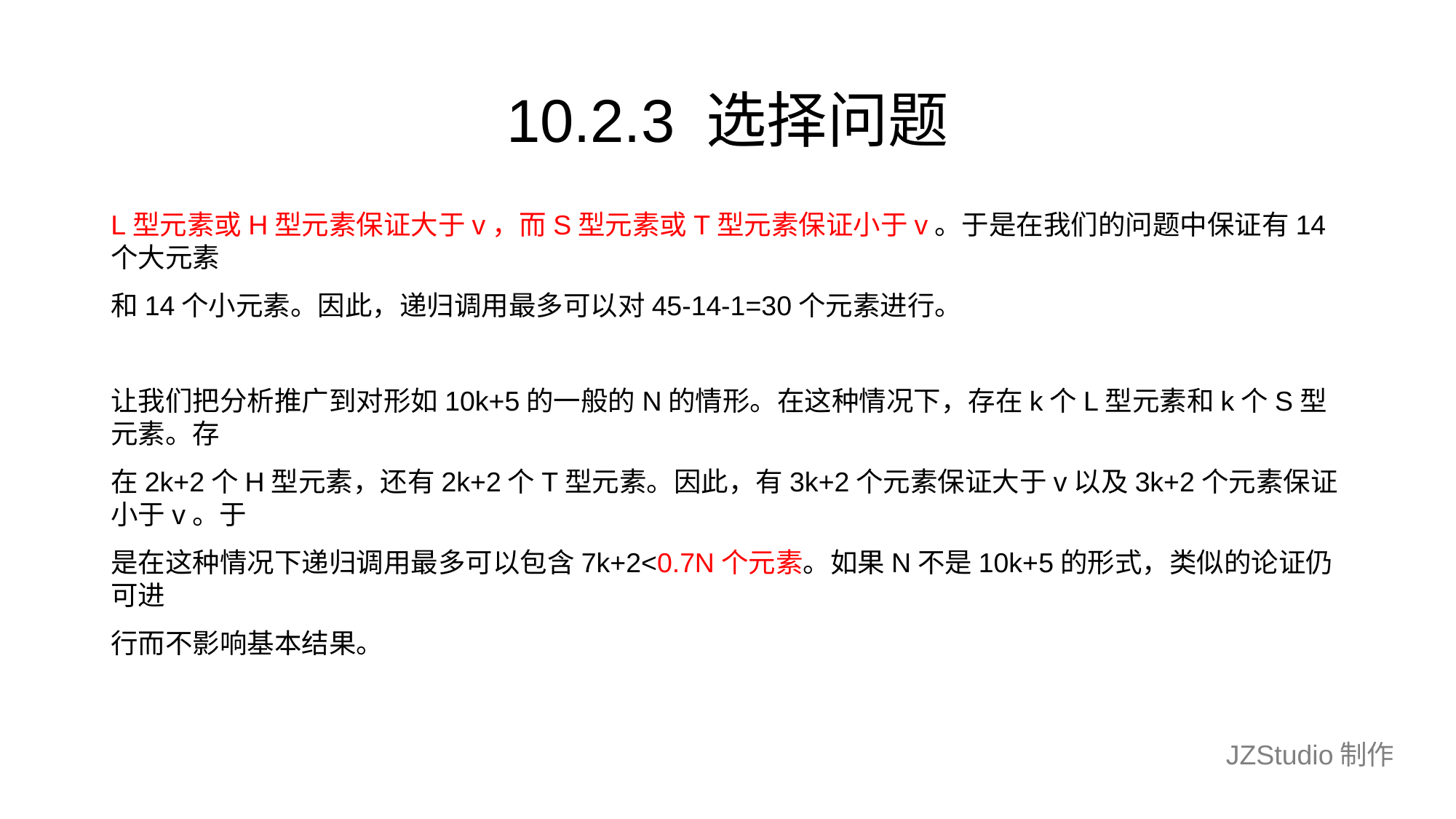

# 10.2.3 选择问题
L型元素或H型元素保证大于v，而S型元素或T型元素保证小于v。于是在我们的问题中保证有14个大元素
和14个小元素。因此，递归调用最多可以对45-14-1=30个元素进行。

让我们把分析推广到对形如10k+5的一般的N的情形。在这种情况下，存在k个L型元素和k个S型元素。存
在2k+2个H型元素，还有2k+2个T型元素。因此，有3k+2个元素保证大于v以及3k+2个元素保证小于v。于
是在这种情况下递归调用最多可以包含7k+2<0.7N个元素。如果N不是10k+5的形式，类似的论证仍可进
行而不影响基本结果。